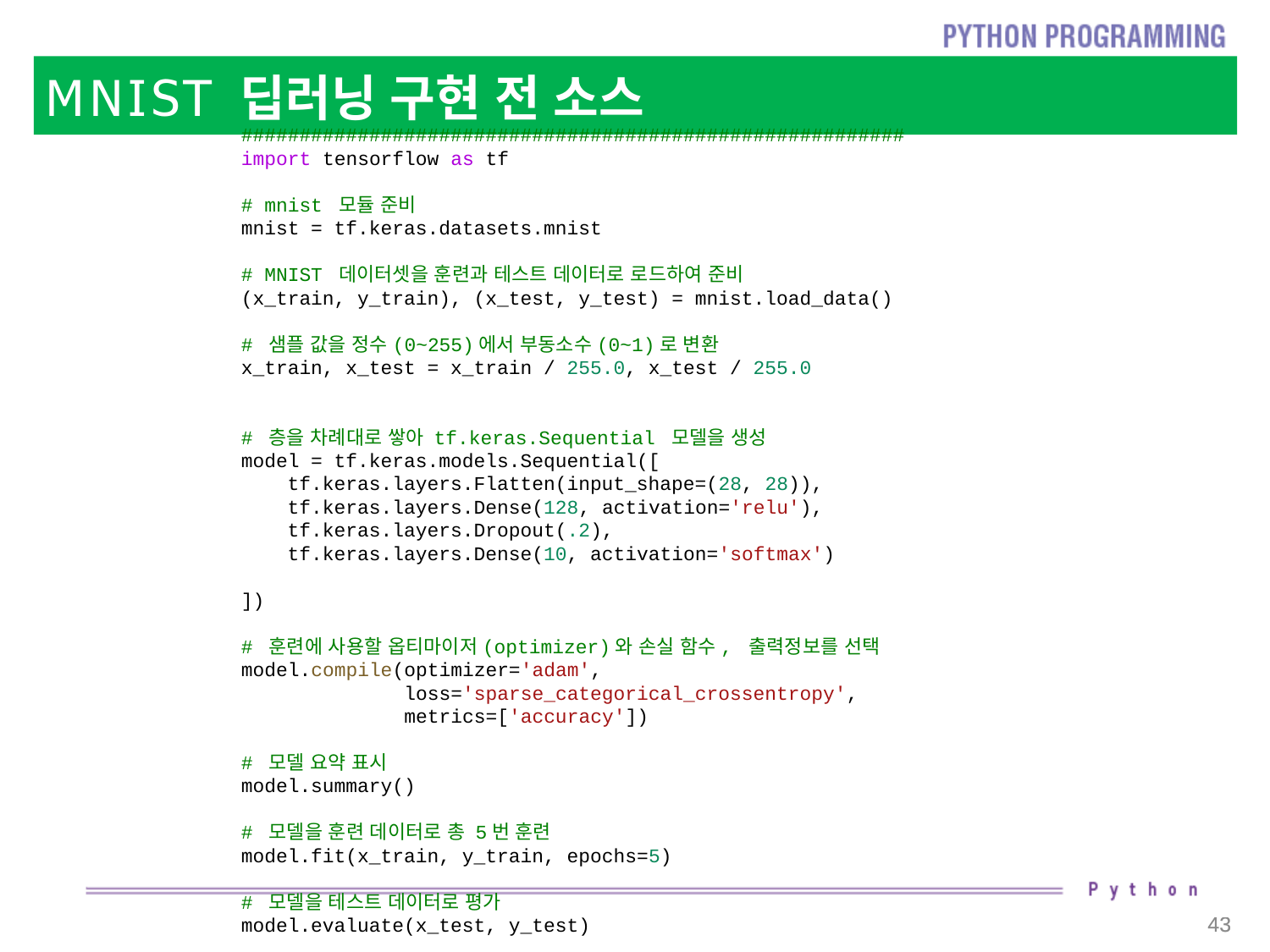

# MNIST 딥러닝 구현 전 소스
#########################################################
import tensorflow as tf
# mnist 모듈 준비
mnist = tf.keras.datasets.mnist
# MNIST 데이터셋을 훈련과 테스트 데이터로 로드하여 준비
(x_train, y_train), (x_test, y_test) = mnist.load_data()
# 샘플 값을 정수(0~255)에서 부동소수(0~1)로 변환
x_train, x_test = x_train / 255.0, x_test / 255.0
# 층을 차례대로 쌓아 tf.keras.Sequential 모델을 생성
model = tf.keras.models.Sequential([
    tf.keras.layers.Flatten(input_shape=(28, 28)),
    tf.keras.layers.Dense(128, activation='relu'),
    tf.keras.layers.Dropout(.2),
    tf.keras.layers.Dense(10, activation='softmax')
])
# 훈련에 사용할 옵티마이저(optimizer)와 손실 함수, 출력정보를 선택
model.compile(optimizer='adam',
              loss='sparse_categorical_crossentropy',
              metrics=['accuracy'])
# 모델 요약 표시
model.summary()
# 모델을 훈련 데이터로 총 5번 훈련
model.fit(x_train, y_train, epochs=5)
# 모델을 테스트 데이터로 평가
model.evaluate(x_test, y_test)

43